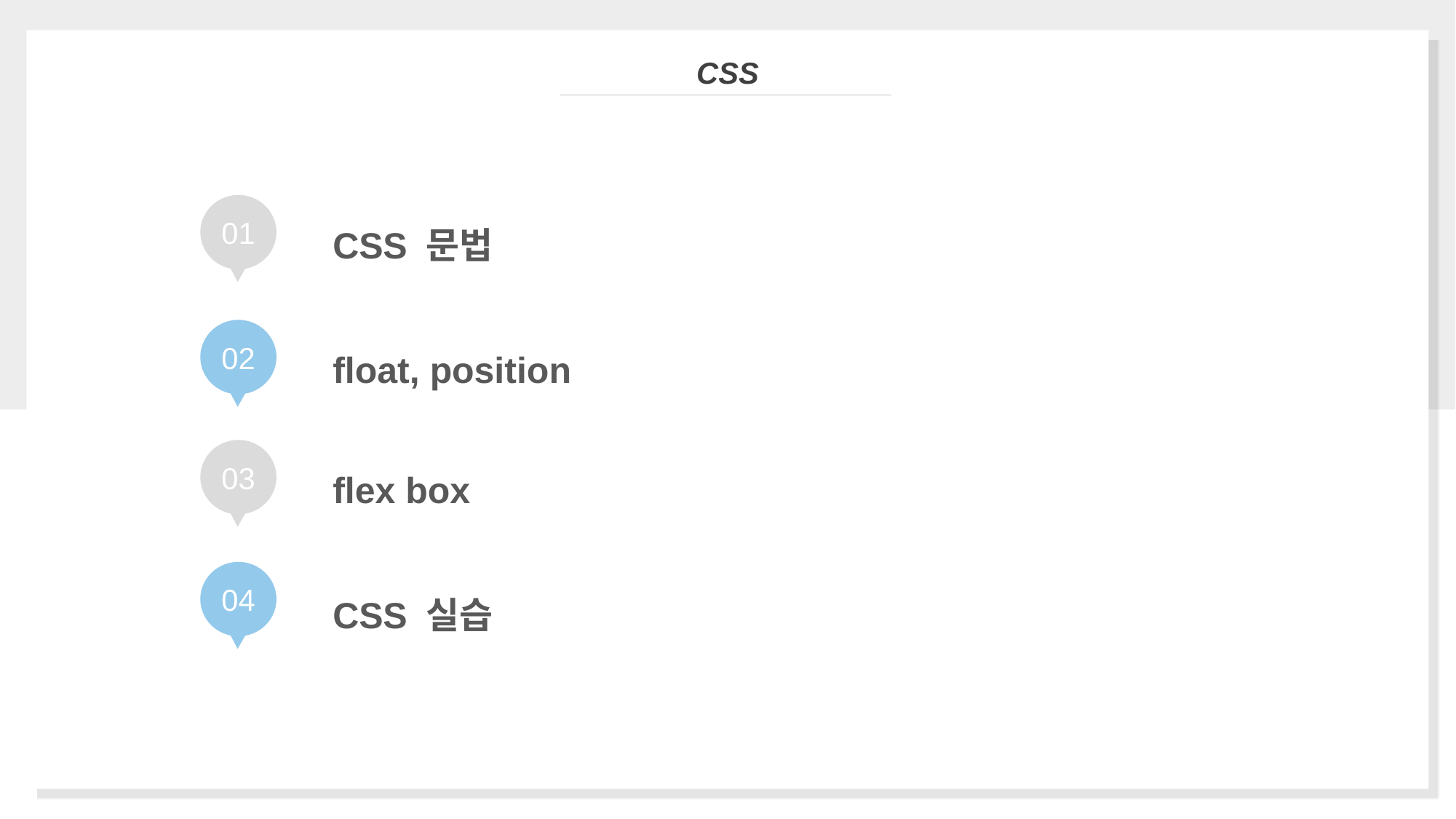

CSS
01
CSS 문법
02
float, position
flex box
03
04
CSS 실습